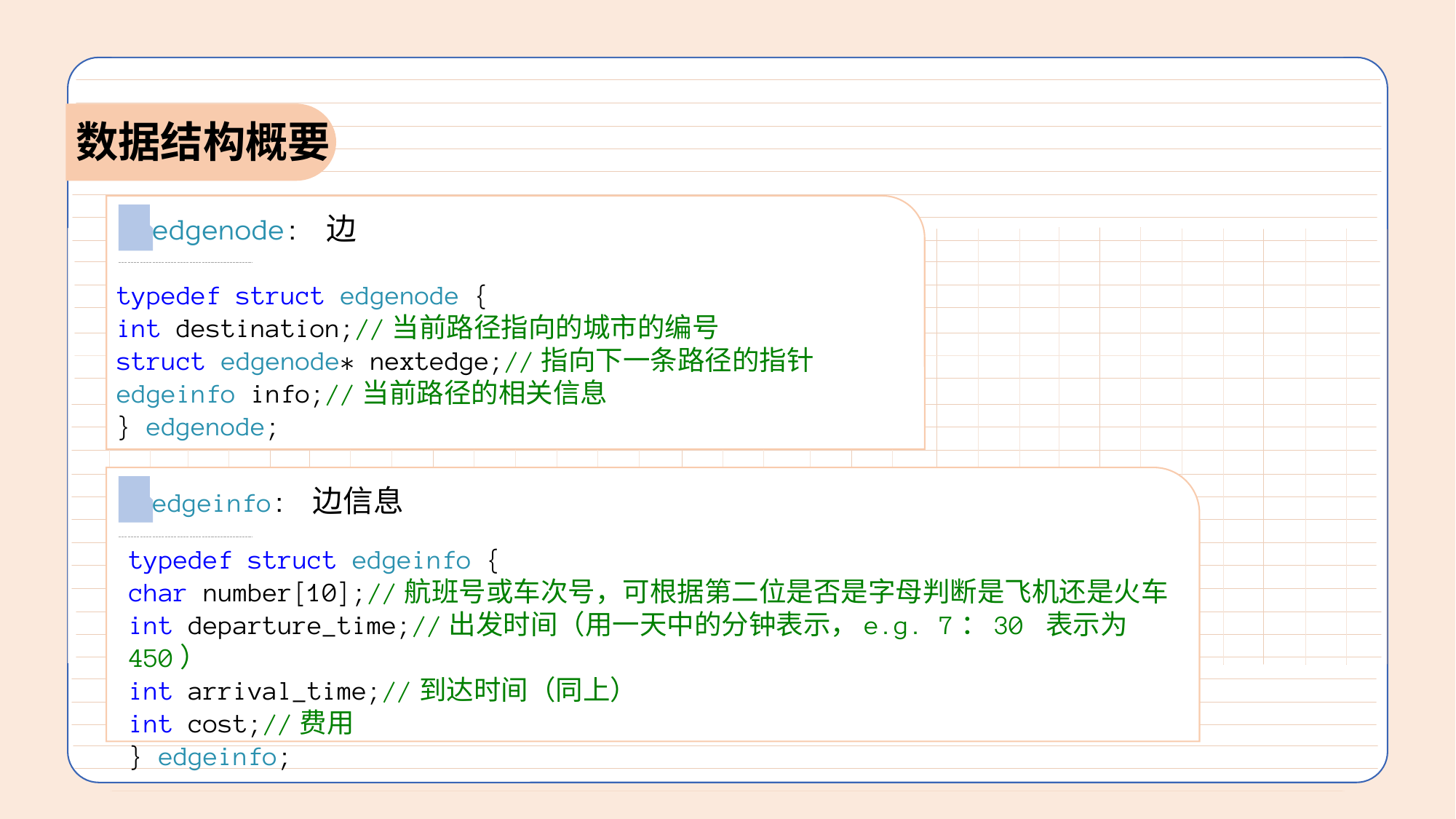

数据结构概要

edgenode: 边
typedef struct edgenode {
int destination;//当前路径指向的城市的编号
struct edgenode* nextedge;//指向下一条路径的指针
edgeinfo info;//当前路径的相关信息
} edgenode;

edgeinfo: 边信息
typedef struct edgeinfo {
char number[10];//航班号或车次号，可根据第二位是否是字母判断是飞机还是火车
int departure_time;//出发时间（用一天中的分钟表示，e.g. 7：30 表示为 450）
int arrival_time;//到达时间（同上）
int cost;//费用
} edgeinfo;